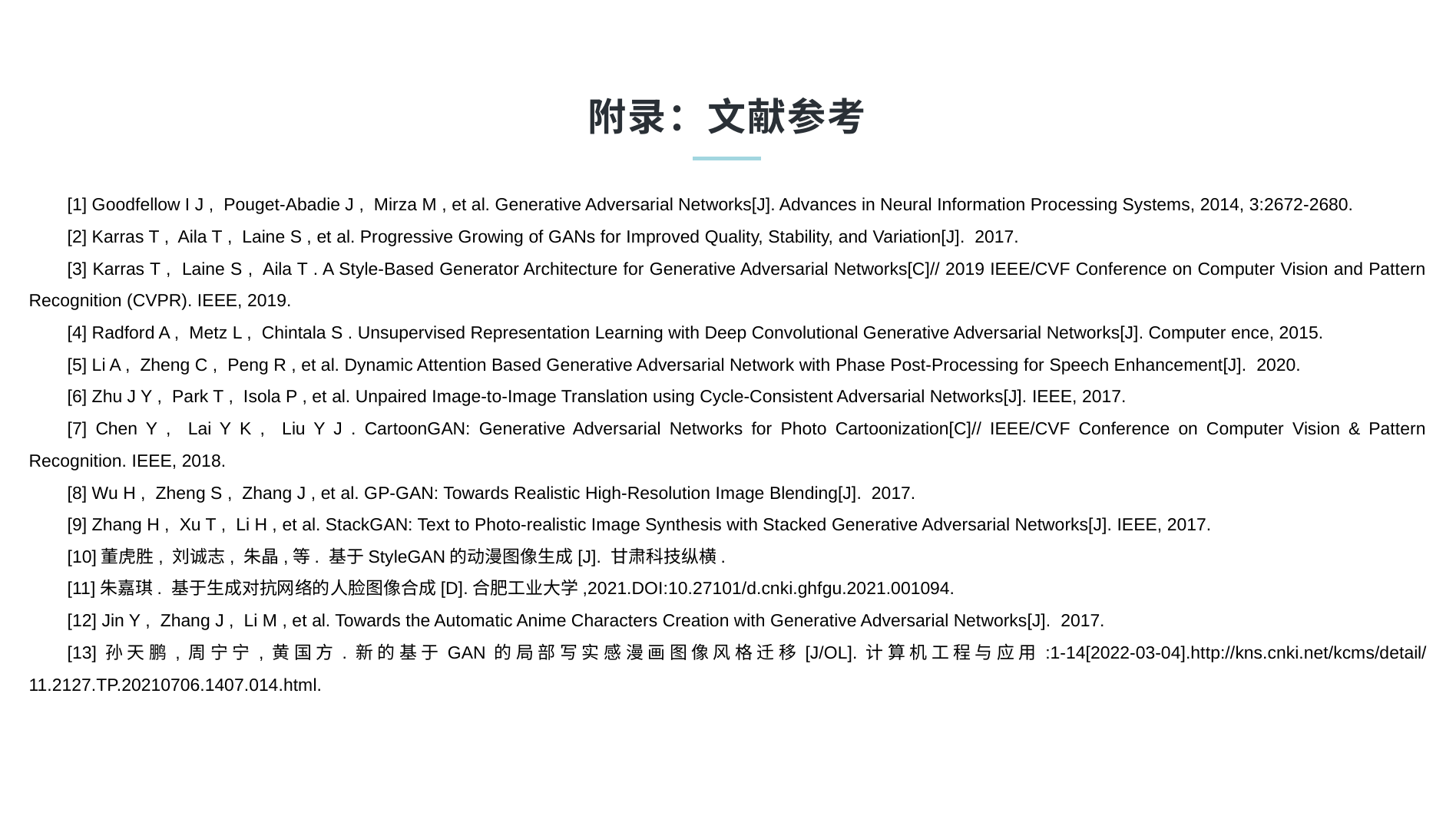

附录：文献参考

[1] Goodfellow I J ,  Pouget-Abadie J ,  Mirza M , et al. Generative Adversarial Networks[J]. Advances in Neural Information Processing Systems, 2014, 3:2672-2680.
[2] Karras T ,  Aila T ,  Laine S , et al. Progressive Growing of GANs for Improved Quality, Stability, and Variation[J].  2017.
[3] Karras T ,  Laine S ,  Aila T . A Style-Based Generator Architecture for Generative Adversarial Networks[C]// 2019 IEEE/CVF Conference on Computer Vision and Pattern Recognition (CVPR). IEEE, 2019.
[4] Radford A ,  Metz L ,  Chintala S . Unsupervised Representation Learning with Deep Convolutional Generative Adversarial Networks[J]. Computer ence, 2015.
[5] Li A ,  Zheng C ,  Peng R , et al. Dynamic Attention Based Generative Adversarial Network with Phase Post-Processing for Speech Enhancement[J].  2020.
[6] Zhu J Y ,  Park T ,  Isola P , et al. Unpaired Image-to-Image Translation using Cycle-Consistent Adversarial Networks[J]. IEEE, 2017.
[7] Chen Y ,  Lai Y K ,  Liu Y J . CartoonGAN: Generative Adversarial Networks for Photo Cartoonization[C]// IEEE/CVF Conference on Computer Vision & Pattern Recognition. IEEE, 2018.
[8] Wu H ,  Zheng S ,  Zhang J , et al. GP-GAN: Towards Realistic High-Resolution Image Blending[J].  2017.
[9] Zhang H ,  Xu T ,  Li H , et al. StackGAN: Text to Photo-realistic Image Synthesis with Stacked Generative Adversarial Networks[J]. IEEE, 2017.
[10]董虎胜, 刘诚志, 朱晶,等. 基于StyleGAN的动漫图像生成[J]. 甘肃科技纵横.
[11]朱嘉琪. 基于生成对抗网络的人脸图像合成[D].合肥工业大学,2021.DOI:10.27101/d.cnki.ghfgu.2021.001094.
[12] Jin Y ,  Zhang J ,  Li M , et al. Towards the Automatic Anime Characters Creation with Generative Adversarial Networks[J].  2017.
[13]孙天鹏,周宁宁,黄国方.新的基于GAN的局部写实感漫画图像风格迁移[J/OL].计算机工程与应用:1-14[2022-03-04].http://kns.cnki.net/kcms/detail/11.2127.TP.20210706.1407.014.html.